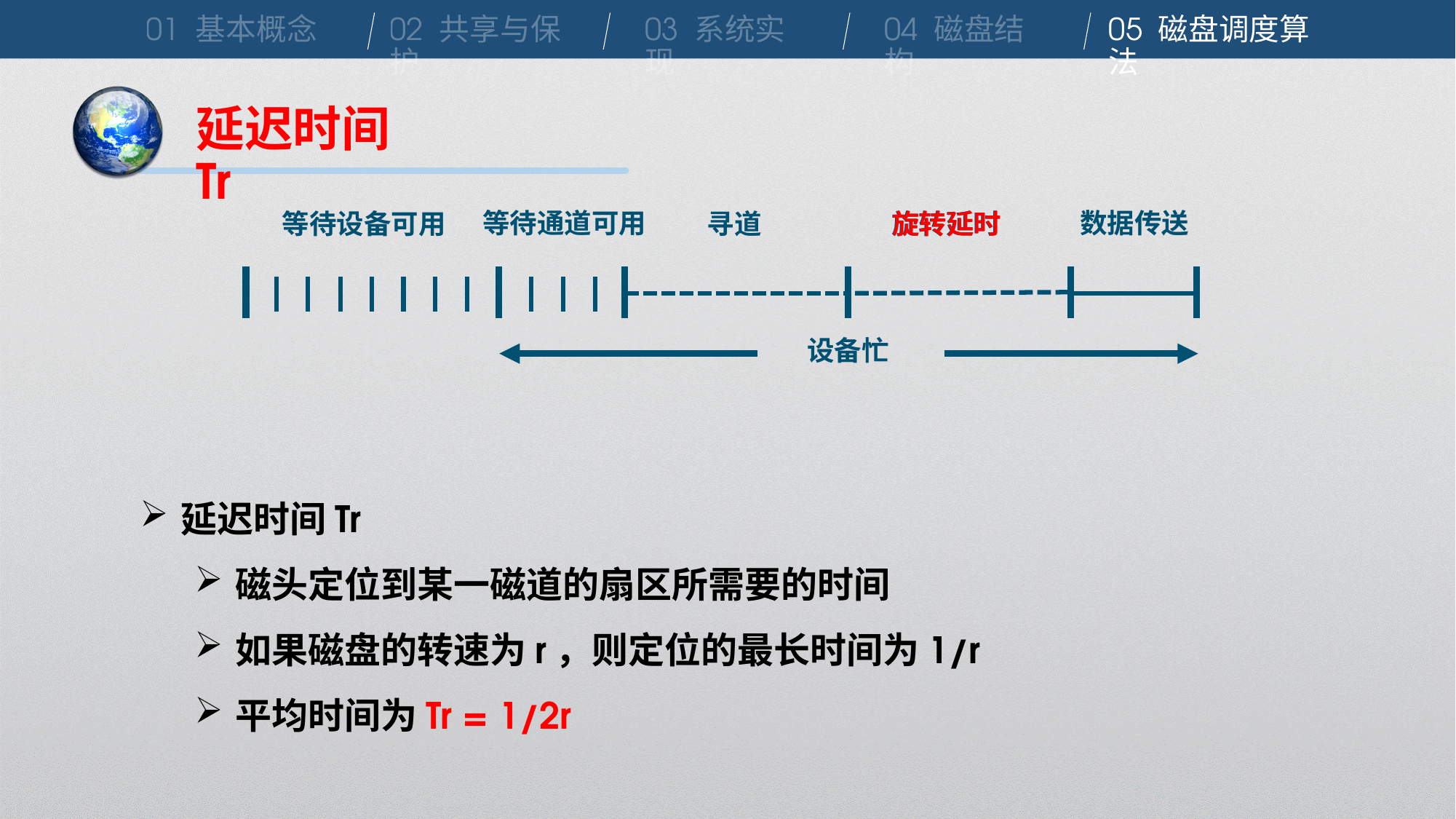

01 基本概念
02 共享与保护
03 系统实现
04 磁盘结构
05 磁盘调度算法
延迟时间Tr
等待通道可用
   数据传送
旋转延时
旋转延时
等待设备可用
寻道
设备忙
延迟时间Tr
磁头定位到某一磁道的扇区所需要的时间
如果磁盘的转速为r，则定位的最长时间为1/r
平均时间为Tr = 1/2r